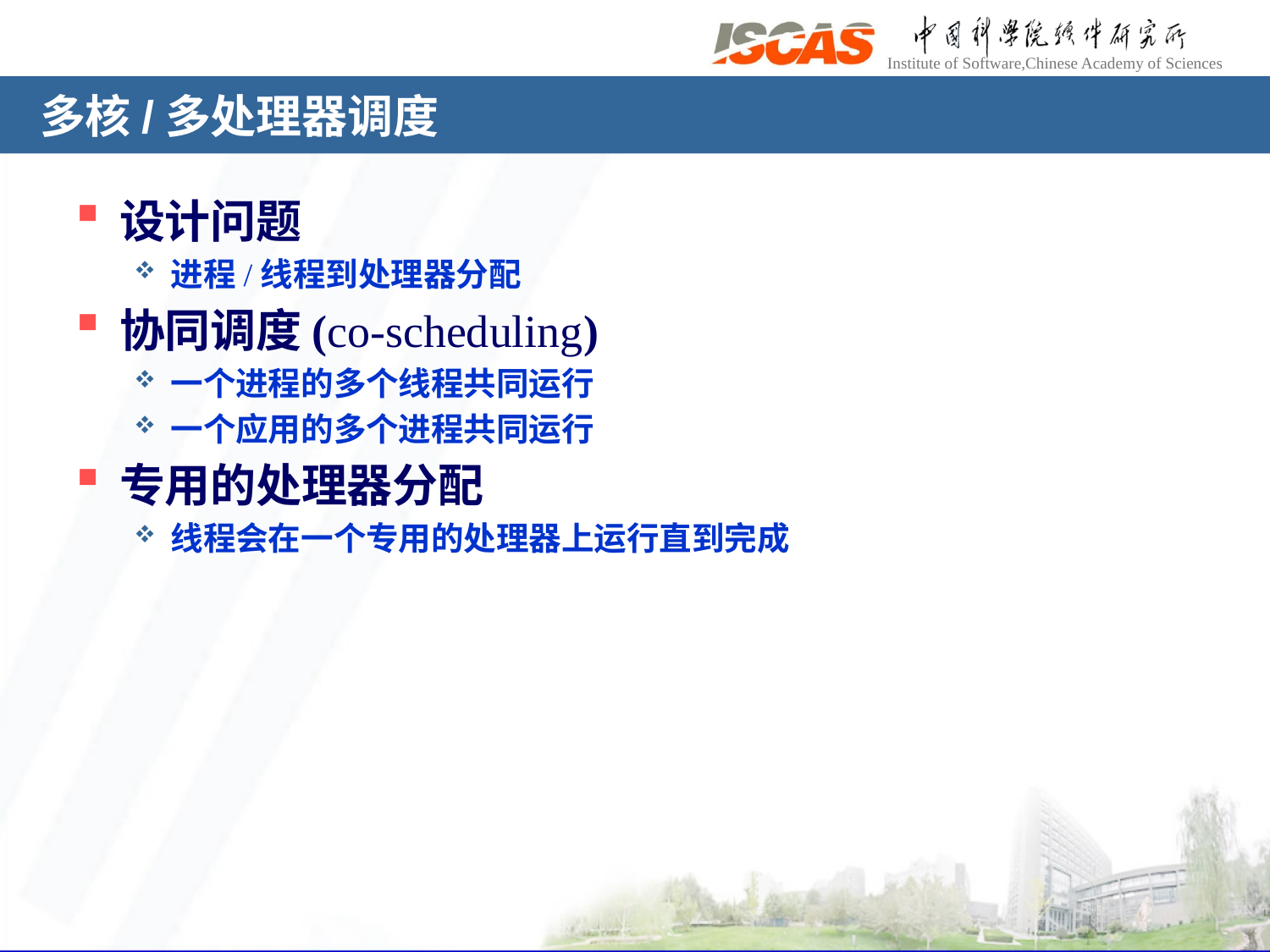

# 多核/多处理器调度
设计问题
进程/线程到处理器分配
协同调度(co-scheduling)
一个进程的多个线程共同运行
一个应用的多个进程共同运行
专用的处理器分配
线程会在一个专用的处理器上运行直到完成